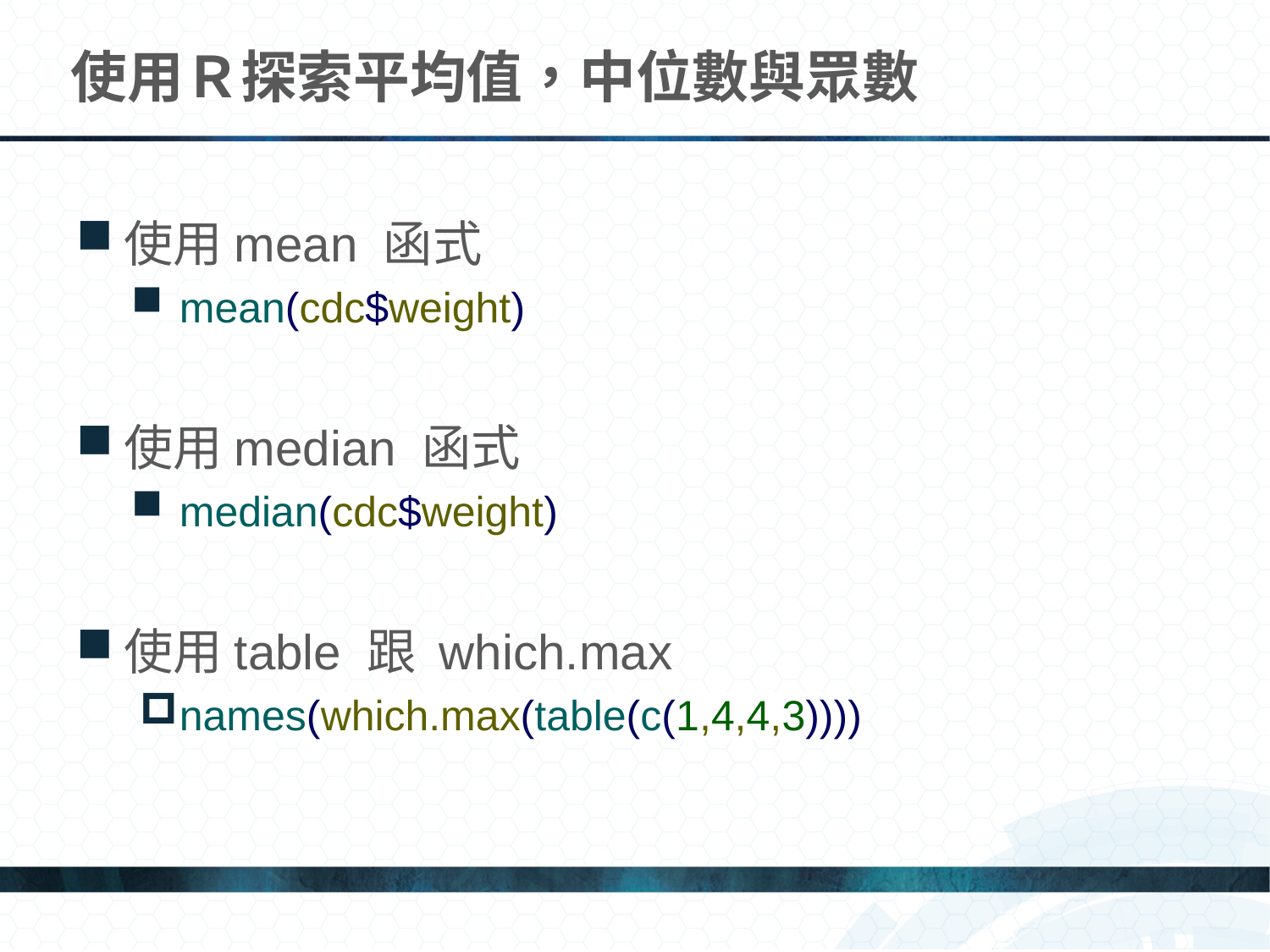

# 使用Ｒ探索平均值，中位數與眾數
使用mean 函式
mean(cdc$weight)

使用median 函式
median(cdc$weight)

使用table 跟 which.max
names(which.max(table(c(1,4,4,3))))